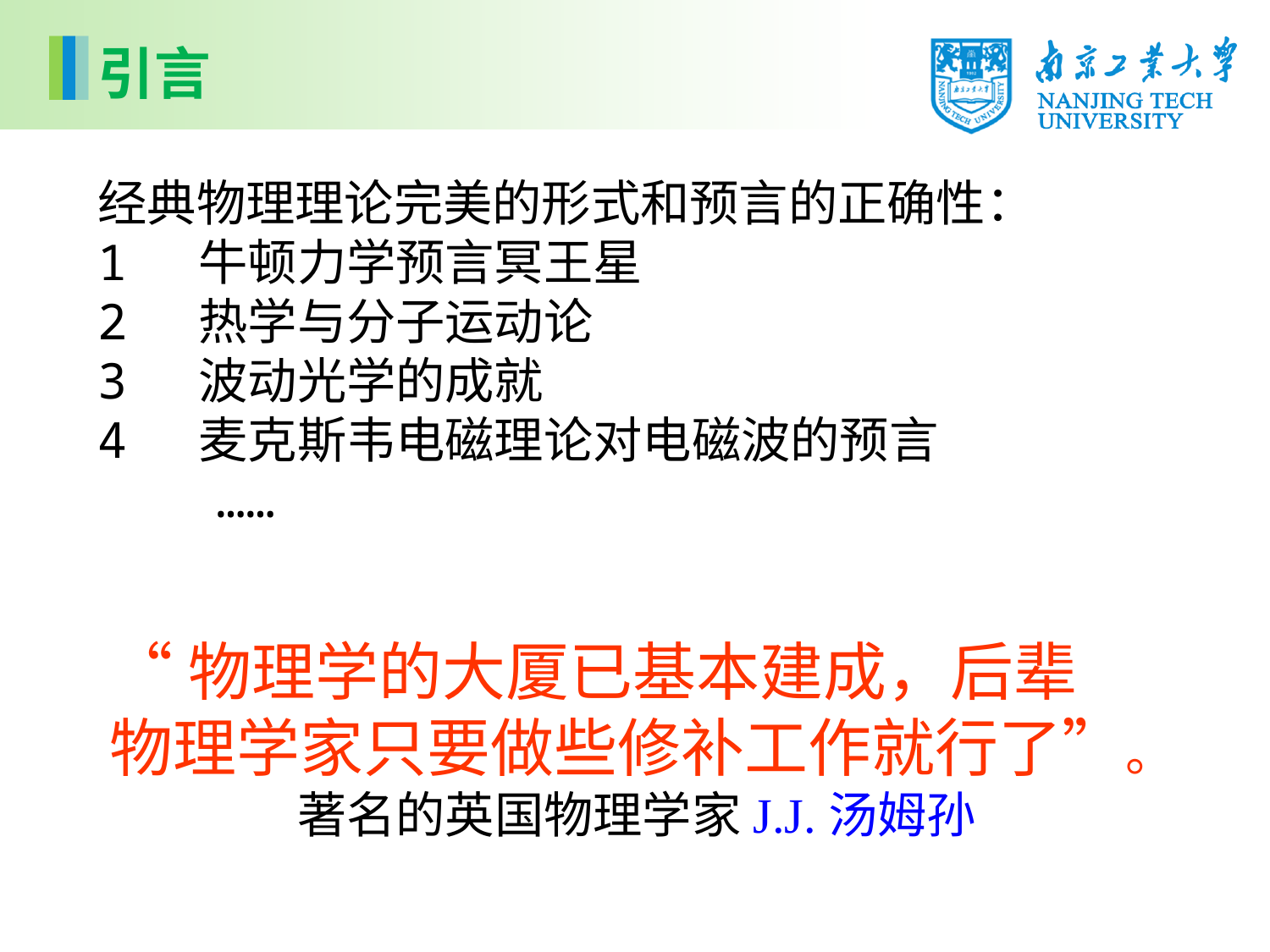

引言
经典物理理论完美的形式和预言的正确性：
1  牛顿力学预言冥王星
2  热学与分子运动论
3  波动光学的成就
4  麦克斯韦电磁理论对电磁波的预言
    ……
“物理学的大厦已基本建成，后辈物理学家只要做些修补工作就行了”。
                著名的英国物理学家J.J.汤姆孙